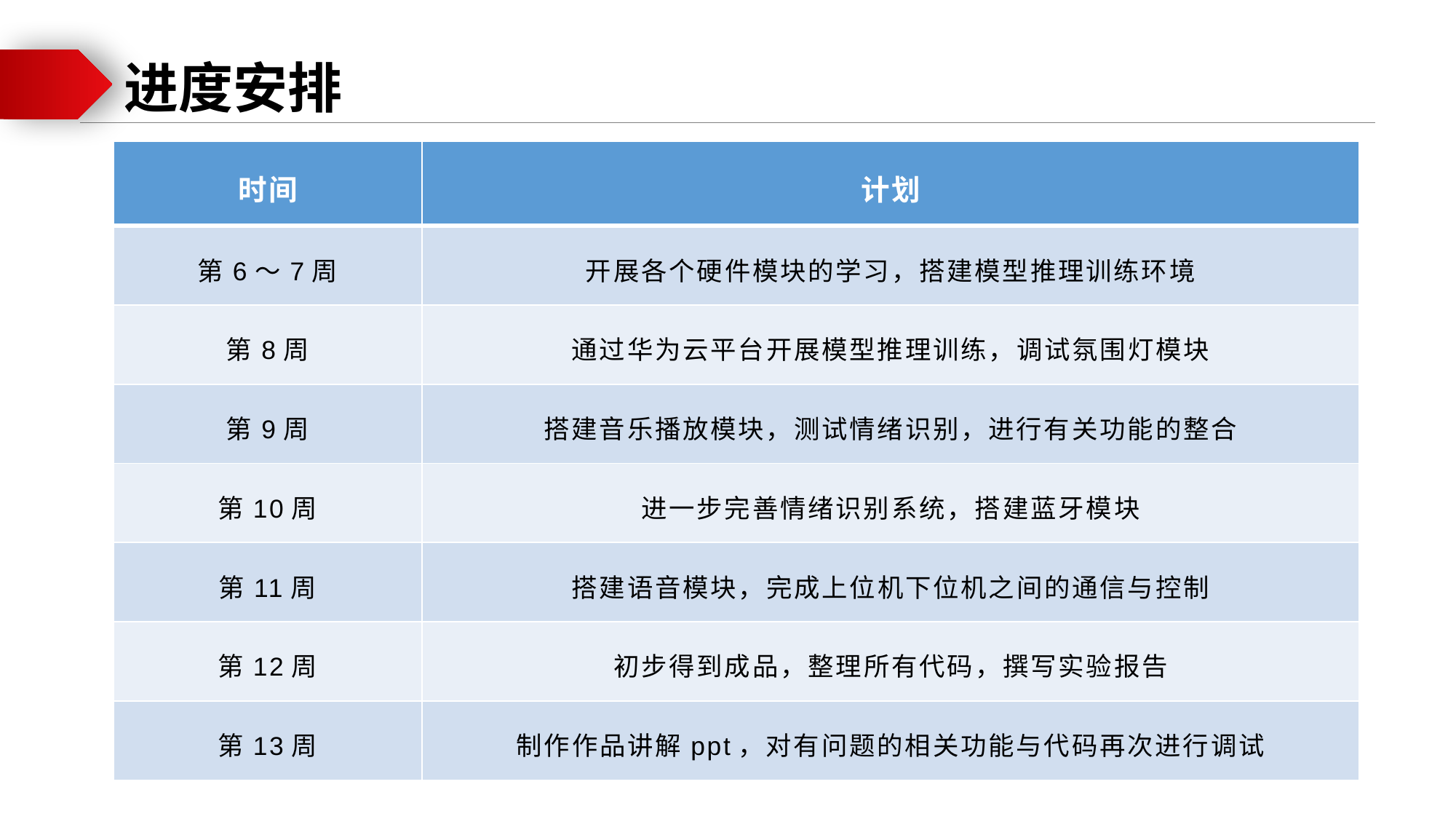

进度安排
| 时间 | 计划 |
| --- | --- |
| 第6～7周 | 开展各个硬件模块的学习，搭建模型推理训练环境 |
| 第8周 | 通过华为云平台开展模型推理训练，调试氛围灯模块 |
| 第9周 | 搭建音乐播放模块，测试情绪识别，进行有关功能的整合 |
| 第10周 | 进一步完善情绪识别系统，搭建蓝牙模块 |
| 第11周 | 搭建语音模块，完成上位机下位机之间的通信与控制 |
| 第12周 | 初步得到成品，整理所有代码，撰写实验报告 |
| 第13周 | 制作作品讲解ppt，对有问题的相关功能与代码再次进行调试 |